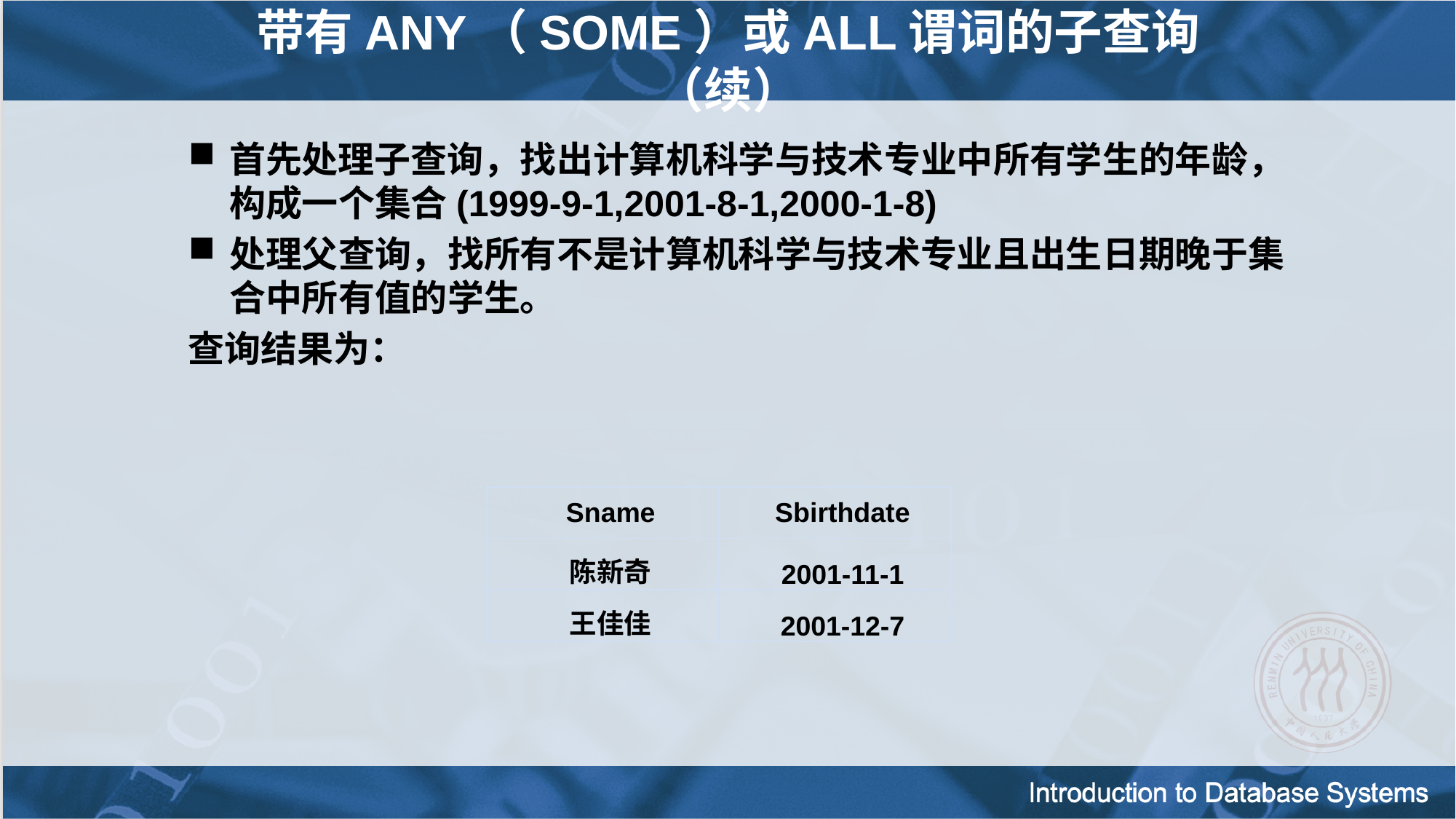

带有ANY（SOME）或ALL谓词的子查询 （续）
首先处理子查询，找出计算机科学与技术专业中所有学生的年龄，构成一个集合(1999-9-1,2001-8-1,2000-1-8)
处理父查询，找所有不是计算机科学与技术专业且出生日期晚于集合中所有值的学生。
查询结果为：

| Sname | Sbirthdate |
| --- | --- |
| 陈新奇 | 2001-11-1 |
| 王佳佳 | 2001-12-7 |